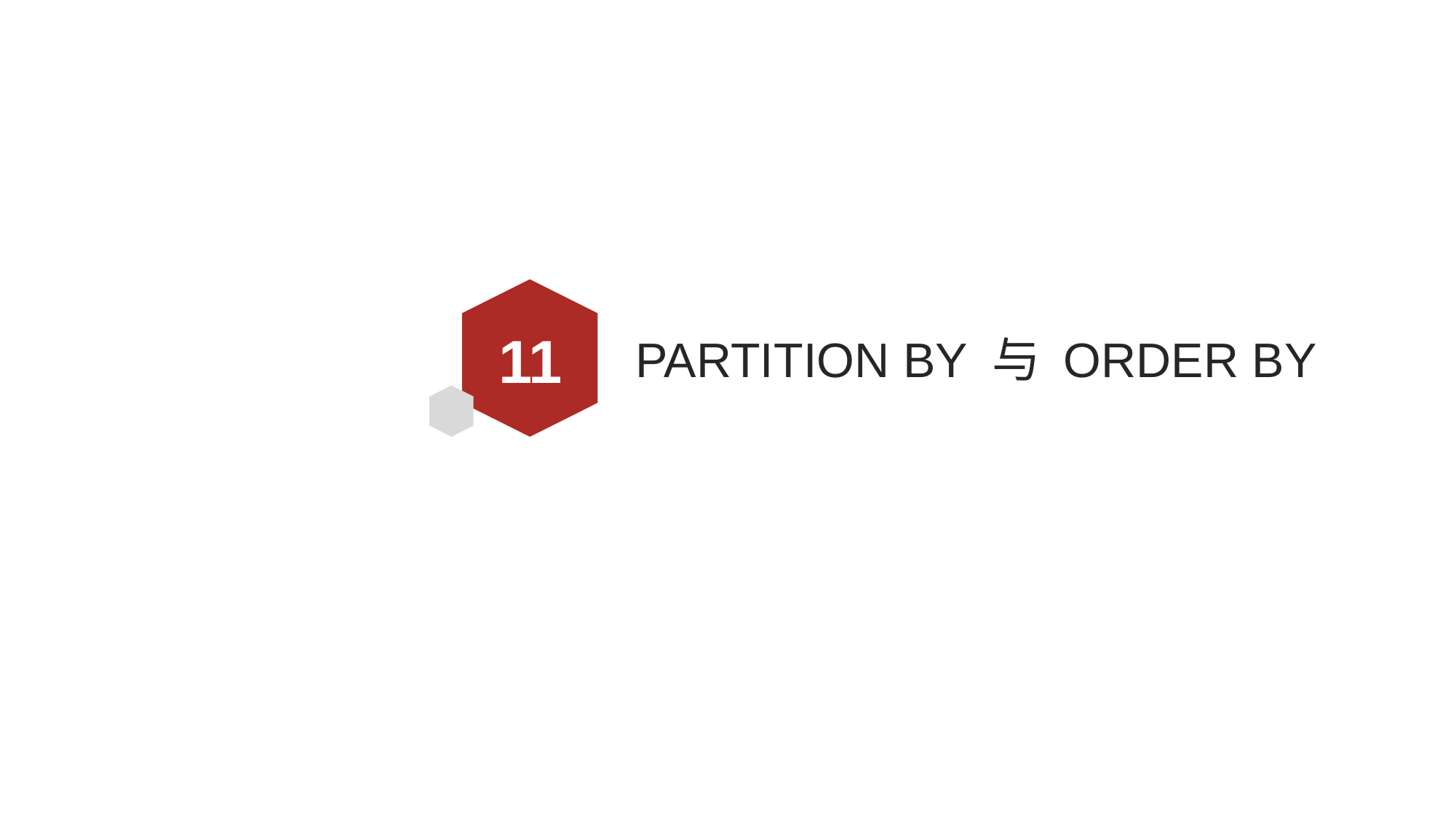

11
# PARTITION BY 与 ORDER BY